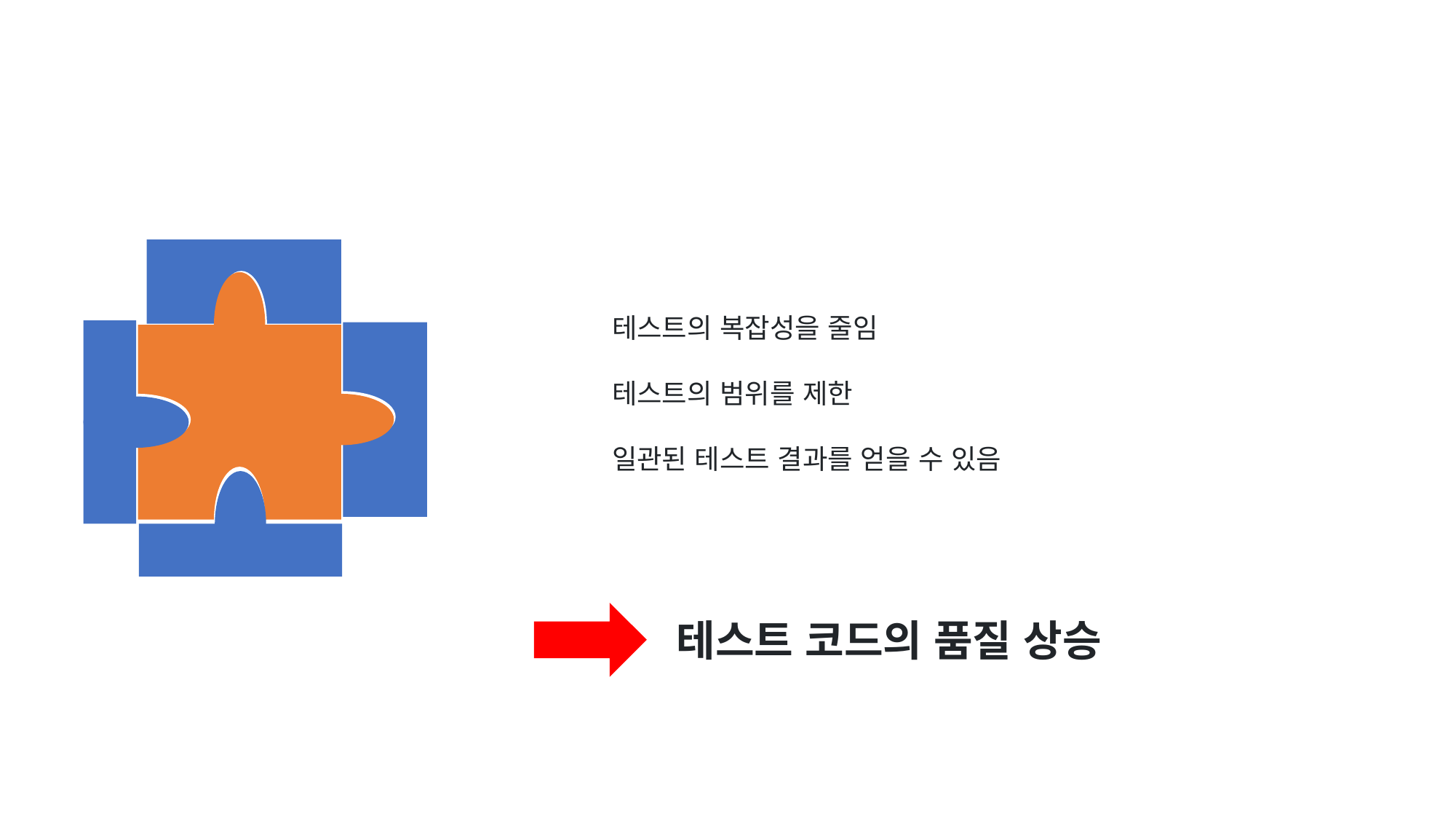

테스트의 복잡성을 줄임

테스트의 범위를 제한

일관된 테스트 결과를 얻을 수 있음

테스트 코드의 품질 상승